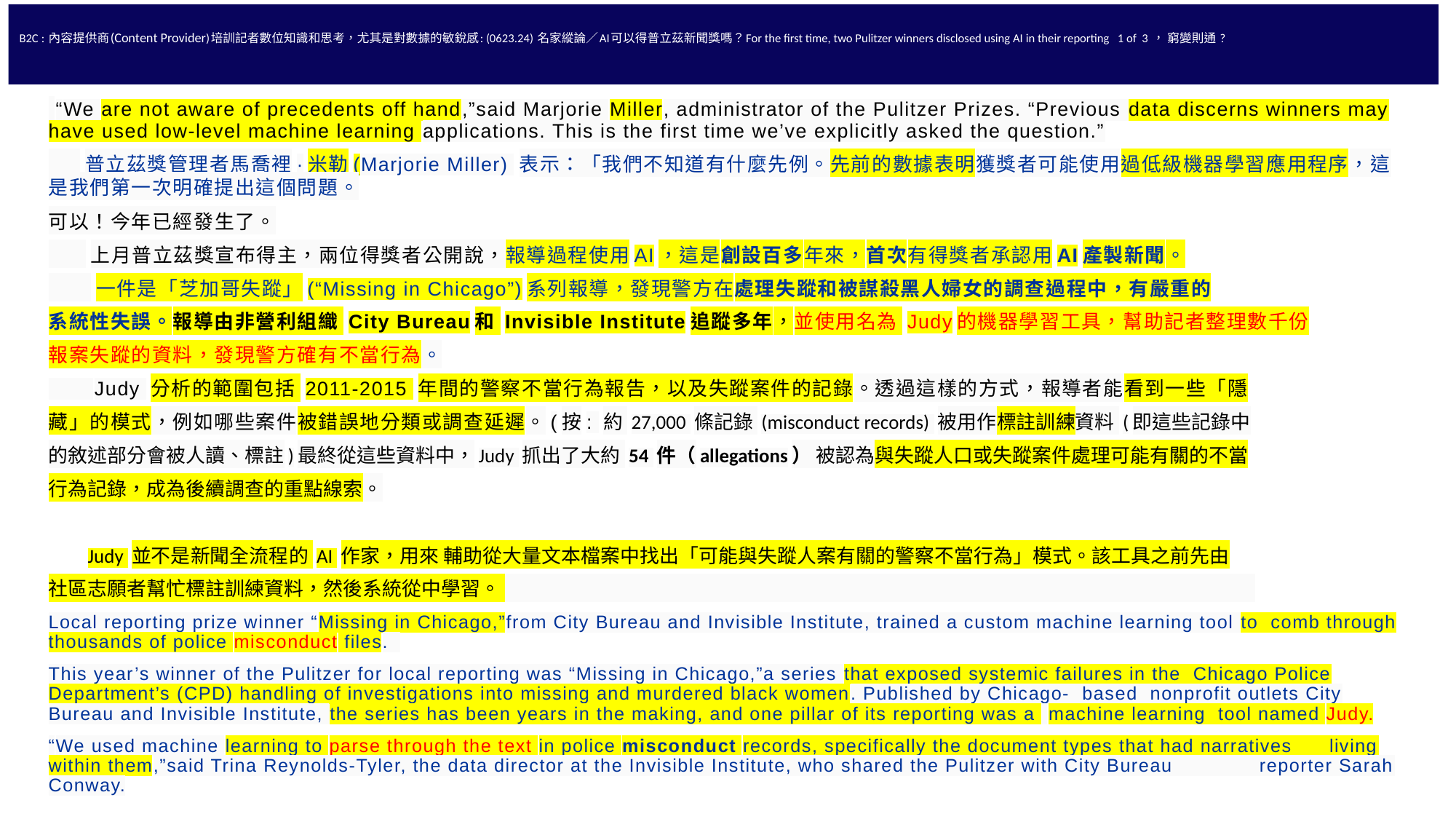

# B2C : 內容提供商(Content Provider)培訓記者數位知識和思考，尤其是對數據的敏銳感: (0623.24) 名家縱論／AI可以得普立茲新聞獎嗎？For the first time, two Pulitzer winners disclosed using AI in their reporting   1 of  3 ， 窮變則通 ?
 “We are not aware of precedents off hand,”said Marjorie Miller, administrator of the Pulitzer Prizes. “Previous data discerns winners may have used low-level machine learning applications. This is the first time we’ve explicitly asked the question.”
      普立茲獎管理者馬喬裡·米勒(Marjorie Miller) 表示：「我們不知道有什麼先例。先前的數據表明獲獎者可能使用過低級機器學習應用程序，這是我們第一次明確提出這個問題。
可以！今年已經發生了。
       上月普立茲獎宣布得主，兩位得獎者公開說，報導過程使用AI，這是創設百多年來，首次有得獎者承認用AI產製新聞。
        一件是「芝加哥失蹤」(“Missing in Chicago”)系列報導，發現警方在處理失蹤和被謀殺黑人婦女的調查過程中，有嚴重的
系統性失誤。報導由非營利組織 City Bureau和 Invisible Institute追蹤多年，並使用名為 Judy的機器學習工具，幫助記者整理數千份
報案失蹤的資料，發現警方確有不當行為。
       Judy 分析的範圍包括 2011-2015 年間的警察不當行為報告，以及失蹤案件的記錄。透過這樣的方式，報導者能看到一些「隱
藏」的模式，例如哪些案件被錯誤地分類或調查延遲。(按: 約 27,000 條記錄 (misconduct records) 被用作標註訓練資料 (即這些記錄中
的敘述部分會被人讀、標註)最終從這些資料中，Judy 抓出了大約 54 件（allegations） 被認為與失蹤人口或失蹤案件處理可能有關的不當
行為記錄，成為後續調查的重點線索。

         Judy 並不是新聞全流程的 AI 作家，用來 輔助從大量文本檔案中找出「可能與失蹤人案有關的警察不當行為」模式。該工具之前先由
社區志願者幫忙標註訓練資料，然後系統從中學習。
Local reporting prize winner “Missing in Chicago,”from City Bureau and Invisible Institute, trained a custom machine learning tool to  comb through thousands of police misconduct files.
This year’s winner of the Pulitzer for local reporting was “Missing in Chicago,”a series that exposed systemic failures in the  Chicago Police Department’s (CPD) handling of investigations into missing and murdered black women. Published by Chicago-  based  nonprofit outlets City Bureau and Invisible Institute, the series has been years in the making, and one pillar of its reporting was a  machine learning  tool named Judy.
“We used machine learning to parse through the text in police misconduct records, specifically the document types that had narratives      living within them,”said Trina Reynolds-Tyler, the data director at the Invisible Institute, who shared the Pulitzer with City Bureau              reporter Sarah Conway.